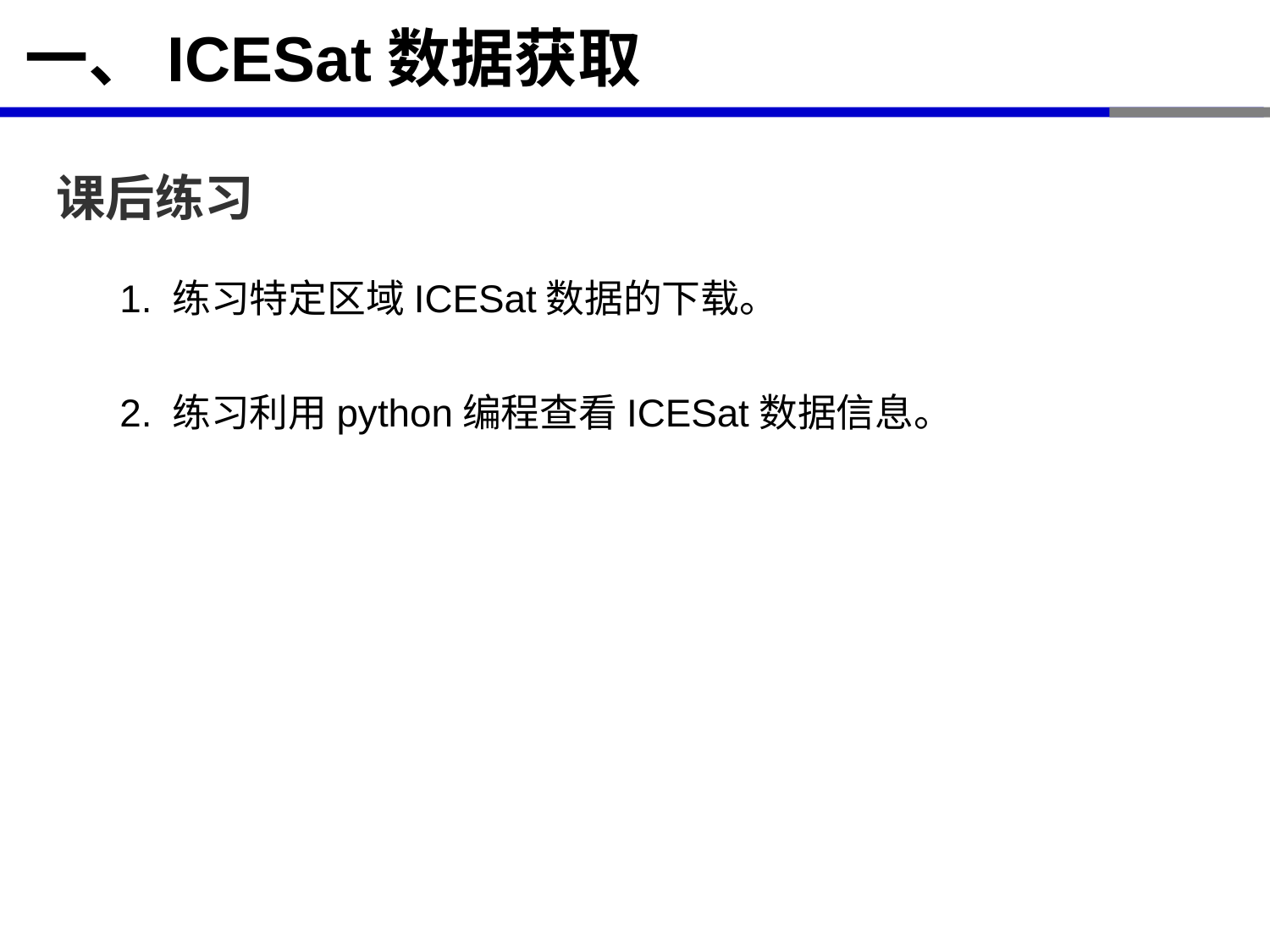

# 一、ICESat数据获取
课后练习
1. 练习特定区域ICESat数据的下载。
2. 练习利用python编程查看ICESat数据信息。